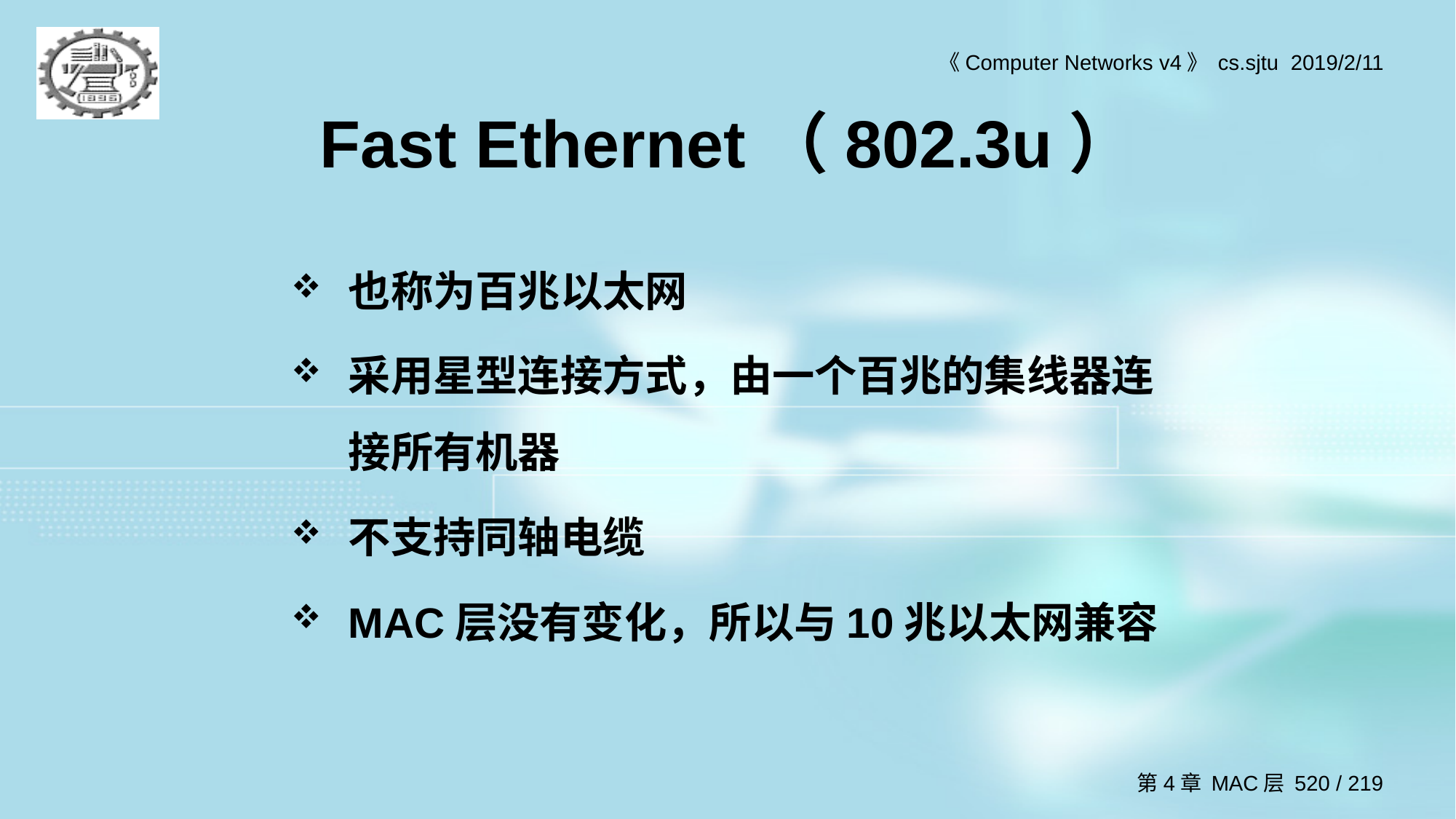

# Fast Ethernet（802.3u）
也称为百兆以太网
采用星型连接方式，由一个百兆的集线器连接所有机器
不支持同轴电缆
MAC层没有变化，所以与10兆以太网兼容